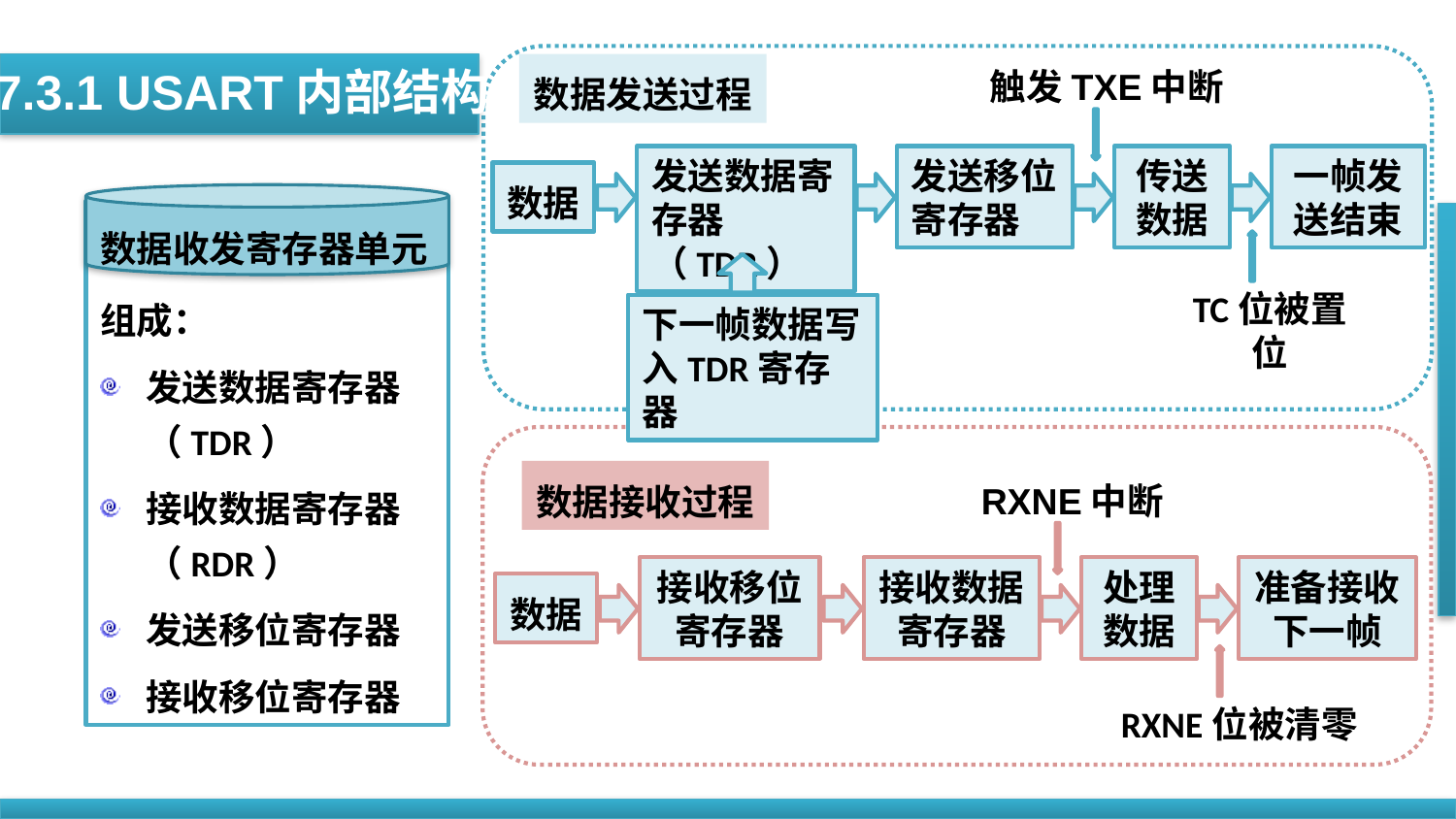

7.3.1 USART内部结构
数据发送过程

触发TXE中断

发送数据寄存器（TDR）
发送移位寄存器
传送数据
一帧发送结束
数据

组成：
发送数据寄存器（TDR）
接收数据寄存器（RDR）
发送移位寄存器
接收移位寄存器
数据收发寄存器单元

TC位被置位
下一帧数据写入TDR寄存器

数据接收过程
RXNE中断

接收移位寄存器
接收数据寄存器
处理数据
准备接收下一帧
数据

RXNE位被清零